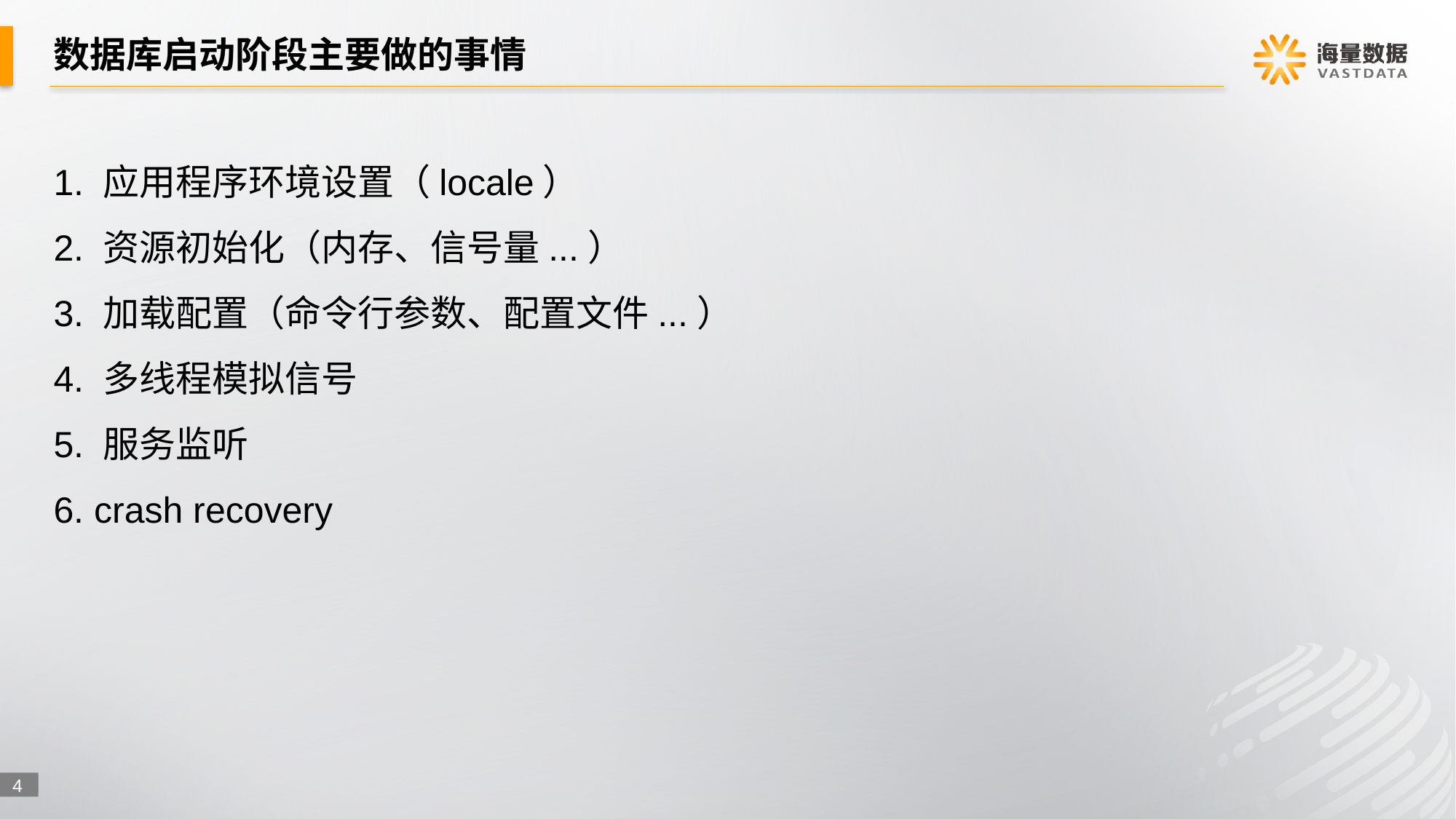

# 数据库启动阶段主要做的事情
1. 应用程序环境设置（locale）
2. 资源初始化（内存、信号量...）
3. 加载配置（命令行参数、配置文件...）
4. 多线程模拟信号
5. 服务监听
6. crash recovery